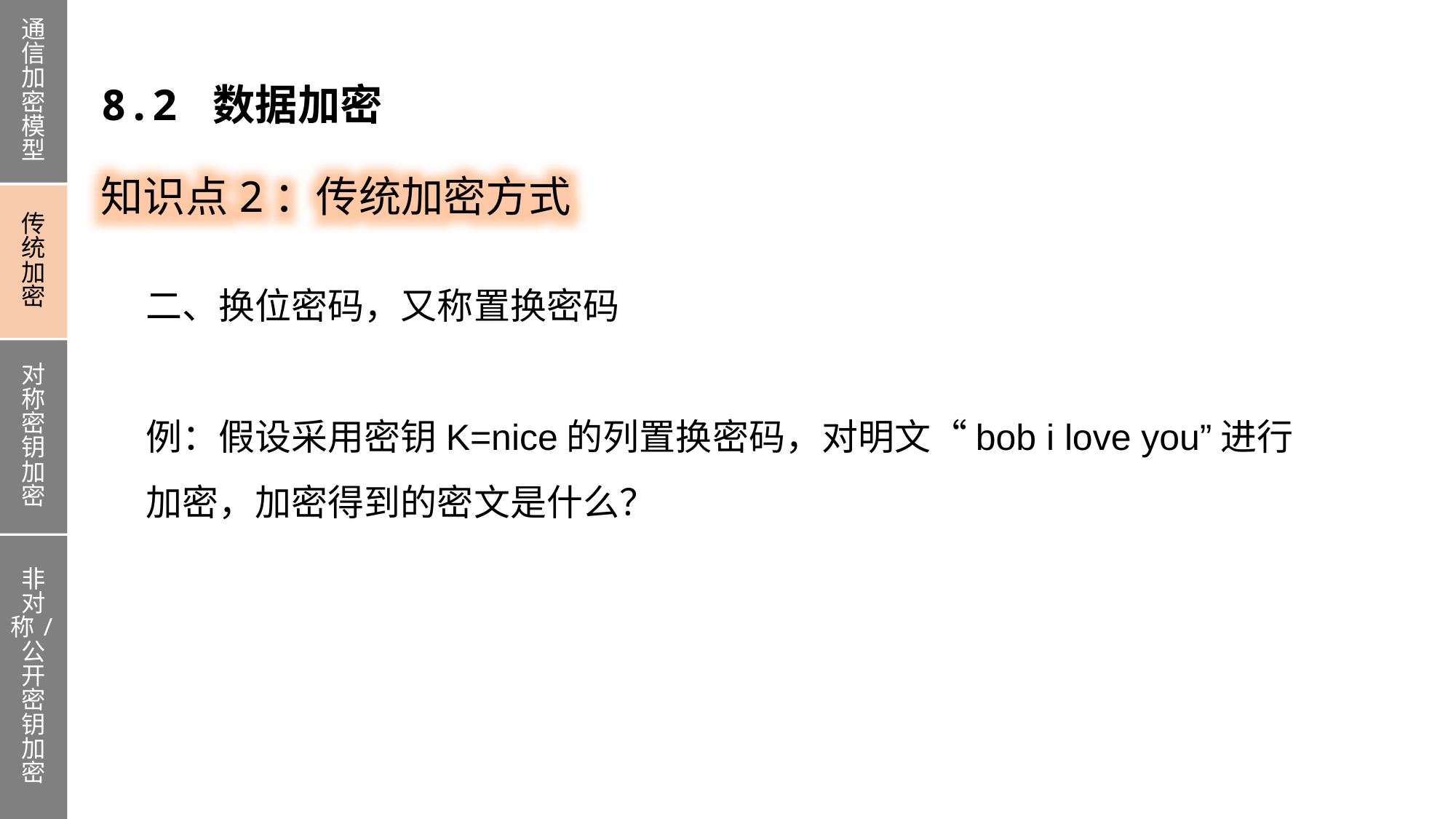

通信加密模型
传统加密
对称密钥加密
非对称/公开密钥加密
8.2 数据加密
知识点2：传统加密方式
二、换位密码，又称置换密码

例：假设采用密钥K=nice的列置换密码，对明文“bob i love you”进行加密，加密得到的密文是什么？